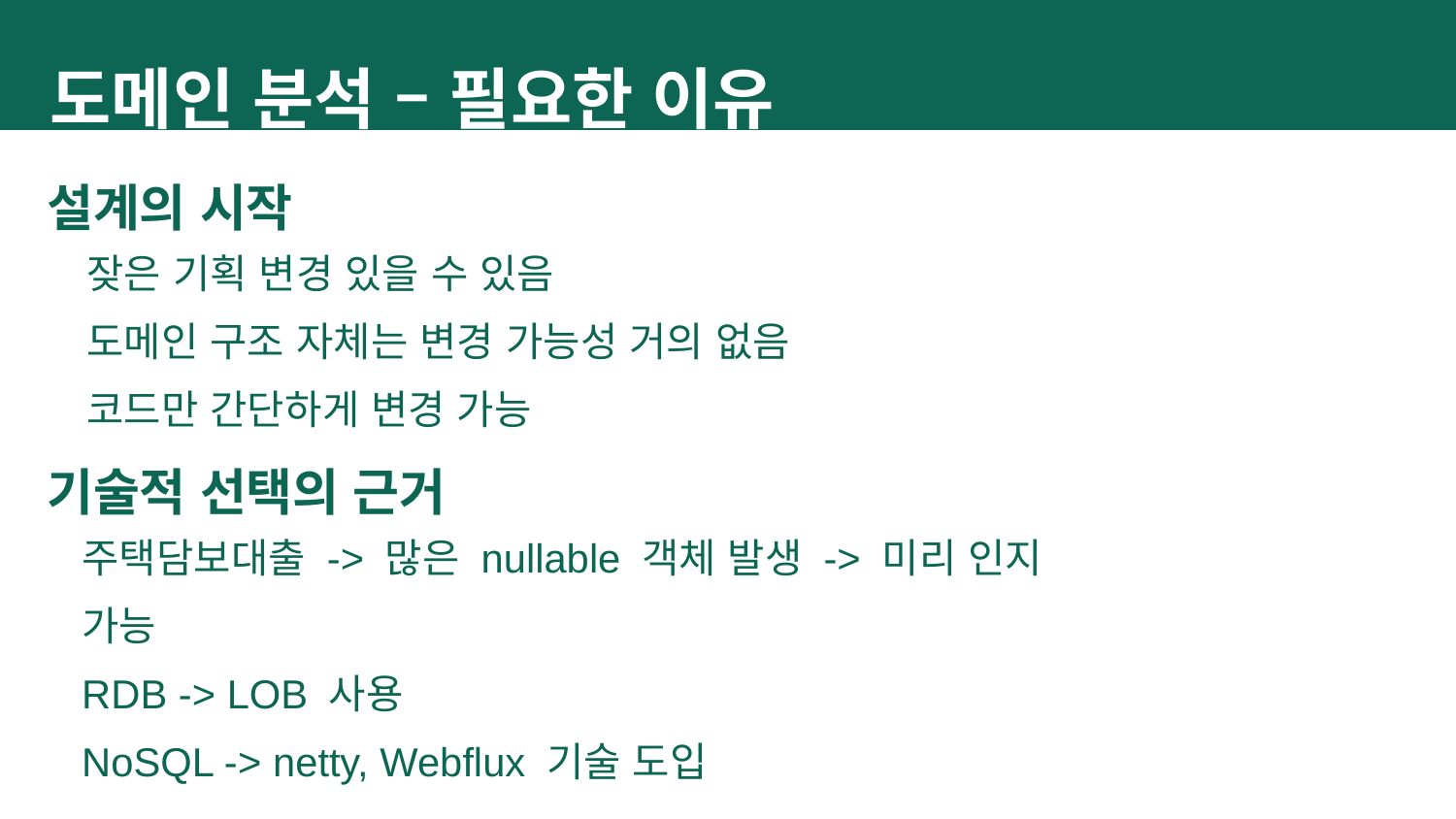

도메인 분석 – 필요한 이유
설계의 시작
잦은 기획 변경 있을 수 있음
도메인 구조 자체는 변경 가능성 거의 없음
코드만 간단하게 변경 가능

기술적 선택의 근거
주택담보대출 -> 많은 nullable 객체 발생 -> 미리 인지 가능
RDB -> LOB 사용
NoSQL -> netty, Webflux 기술 도입